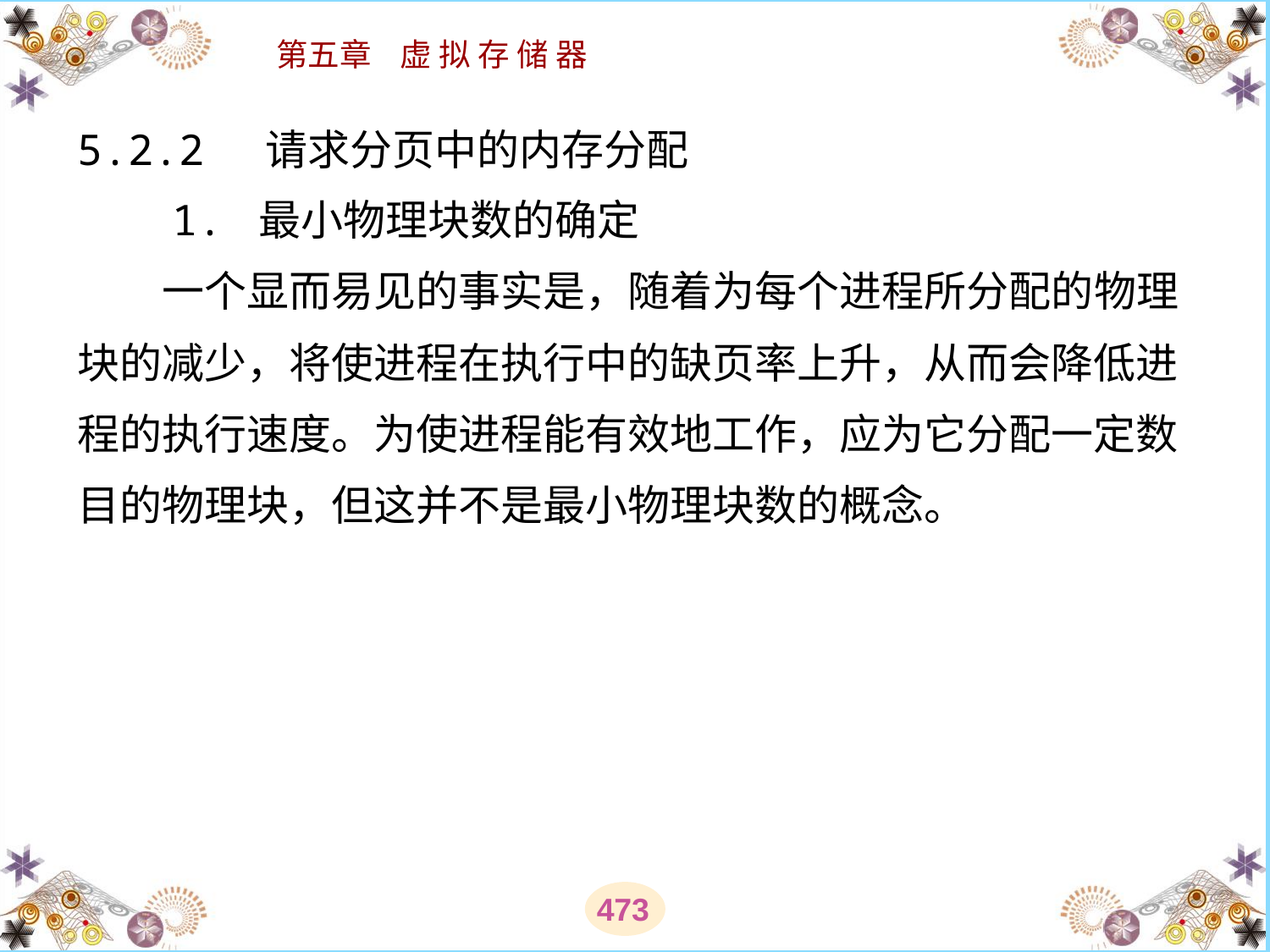

# 5.2.2  请求分页中的内存分配 　　1. 最小物理块数的确定 　　一个显而易见的事实是，随着为每个进程所分配的物理块的减少，将使进程在执行中的缺页率上升，从而会降低进程的执行速度。为使进程能有效地工作，应为它分配一定数目的物理块，但这并不是最小物理块数的概念。